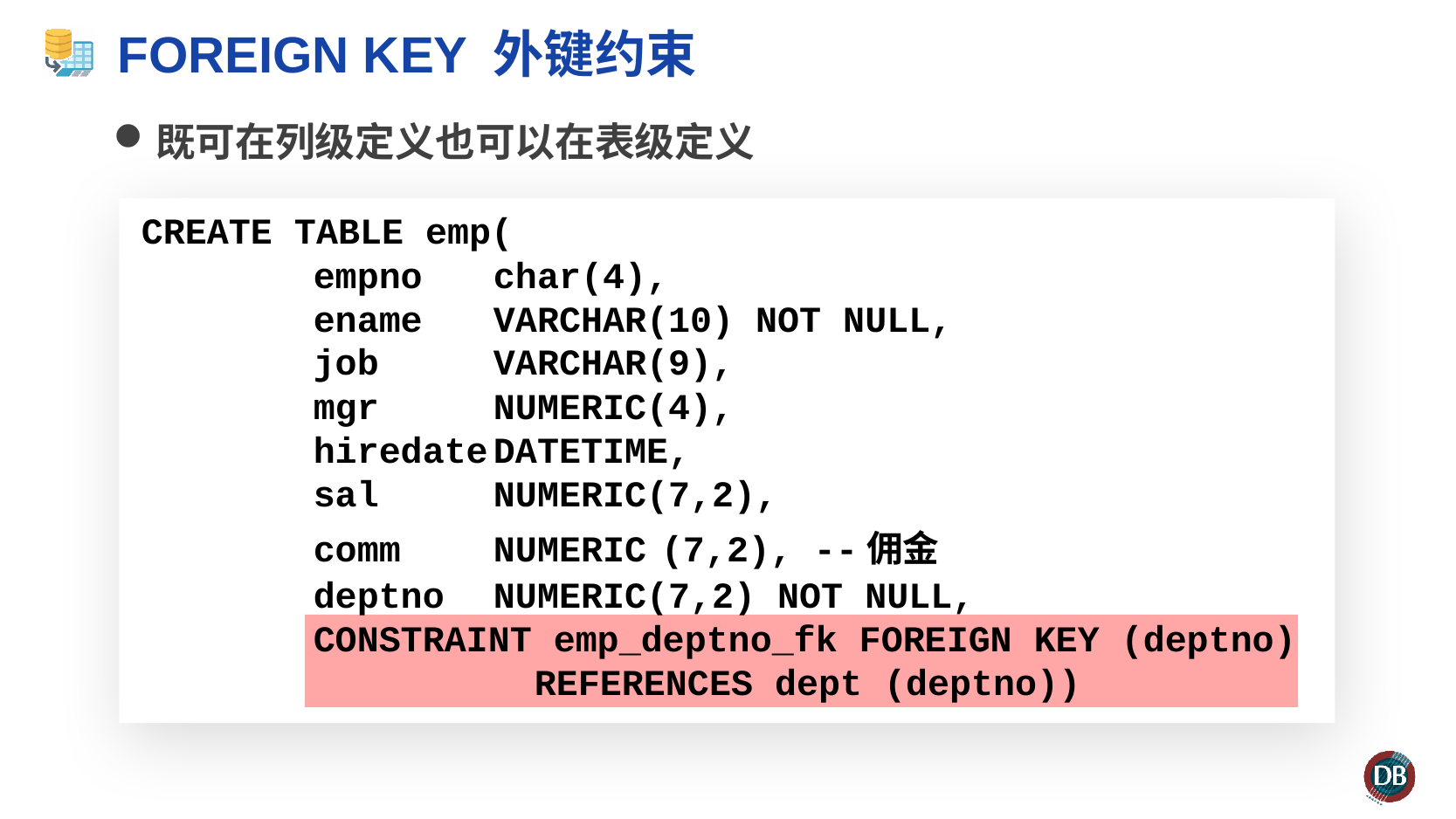

# FOREIGN KEY 外键约束
既可在列级定义也可以在表级定义

CREATE TABLE emp(
	empno 	char(4),
  	ename	VARCHAR(10) NOT NULL,
  	job	VARCHAR(9),
  	mgr	NUMERIC(4),
  	hiredate	DATETIME,
  	sal	NUMERIC(7,2),
   	comm	NUMERIC (7,2), --佣金
  	deptno	NUMERIC(7,2) NOT NULL,
	CONSTRAINT emp_deptno_fk FOREIGN KEY (deptno)
			REFERENCES dept (deptno))